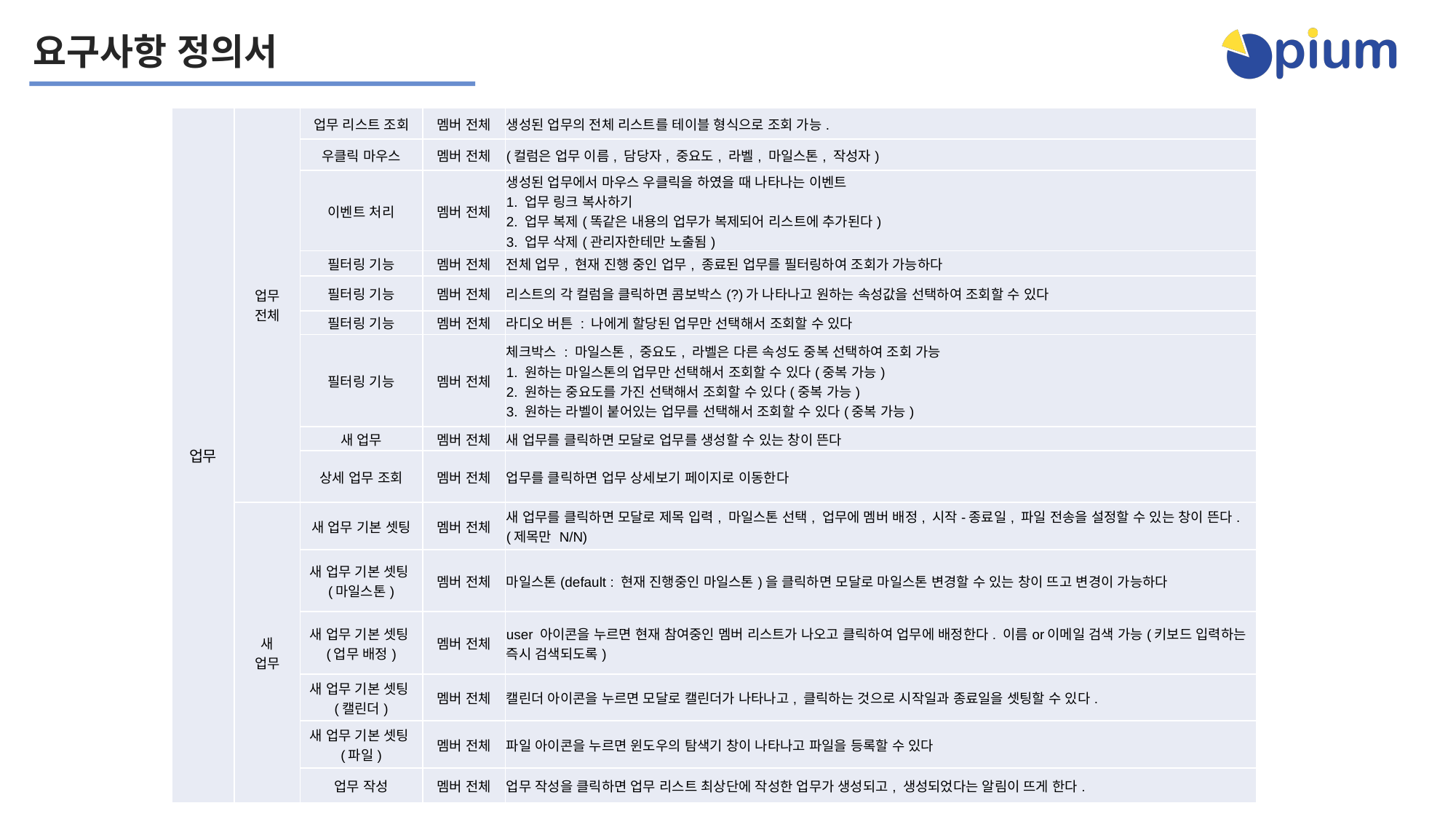

요구사항 정의서
| 업무 | 업무 전체 | 업무 리스트 조회 | 멤버 전체 | 생성된 업무의 전체 리스트를 테이블 형식으로 조회 가능. |
| --- | --- | --- | --- | --- |
|  |  | 우클릭 마우스 | 멤버 전체 | (컬럼은 업무 이름, 담당자, 중요도, 라벨, 마일스톤, 작성자) |
|  |  | 이벤트 처리 | 멤버 전체 | 생성된 업무에서 마우스 우클릭을 하였을 때 나타나는 이벤트 1. 업무 링크 복사하기 2. 업무 복제(똑같은 내용의 업무가 복제되어 리스트에 추가된다) 3. 업무 삭제(관리자한테만 노출됨) |
|  |  | 필터링 기능 | 멤버 전체 | 전체 업무, 현재 진행 중인 업무, 종료된 업무를 필터링하여 조회가 가능하다 |
|  |  | 필터링 기능 | 멤버 전체 | 리스트의 각 컬럼을 클릭하면 콤보박스(?)가 나타나고 원하는 속성값을 선택하여 조회할 수 있다 |
|  |  | 필터링 기능 | 멤버 전체 | 라디오 버튼 : 나에게 할당된 업무만 선택해서 조회할 수 있다 |
|  |  | 필터링 기능 | 멤버 전체 | 체크박스 : 마일스톤, 중요도, 라벨은 다른 속성도 중복 선택하여 조회 가능 1. 원하는 마일스톤의 업무만 선택해서 조회할 수 있다(중복 가능) 2. 원하는 중요도를 가진 선택해서 조회할 수 있다(중복 가능) 3. 원하는 라벨이 붙어있는 업무를 선택해서 조회할 수 있다(중복 가능) |
|  |  | 새 업무 | 멤버 전체 | 새 업무를 클릭하면 모달로 업무를 생성할 수 있는 창이 뜬다 |
|  |  | 상세 업무 조회 | 멤버 전체 | 업무를 클릭하면 업무 상세보기 페이지로 이동한다 |
|  | 새 업무 | 새 업무 기본 셋팅 | 멤버 전체 | 새 업무를 클릭하면 모달로 제목 입력, 마일스톤 선택, 업무에 멤버 배정, 시작-종료일, 파일 전송을 설정할 수 있는 창이 뜬다. (제목만 N/N) |
|  |  | 새 업무 기본 셋팅(마일스톤) | 멤버 전체 | 마일스톤(default : 현재 진행중인 마일스톤)을 클릭하면 모달로 마일스톤 변경할 수 있는 창이 뜨고 변경이 가능하다 |
|  |  | 새 업무 기본 셋팅(업무 배정) | 멤버 전체 | user 아이콘을 누르면 현재 참여중인 멤버 리스트가 나오고 클릭하여 업무에 배정한다. 이름or이메일 검색 가능(키보드 입력하는 즉시 검색되도록) |
|  |  | 새 업무 기본 셋팅(캘린더) | 멤버 전체 | 캘린더 아이콘을 누르면 모달로 캘린더가 나타나고, 클릭하는 것으로 시작일과 종료일을 셋팅할 수 있다. |
|  |  | 새 업무 기본 셋팅(파일) | 멤버 전체 | 파일 아이콘을 누르면 윈도우의 탐색기 창이 나타나고 파일을 등록할 수 있다 |
|  |  | 업무 작성 | 멤버 전체 | 업무 작성을 클릭하면 업무 리스트 최상단에 작성한 업무가 생성되고, 생성되었다는 알림이 뜨게 한다. |